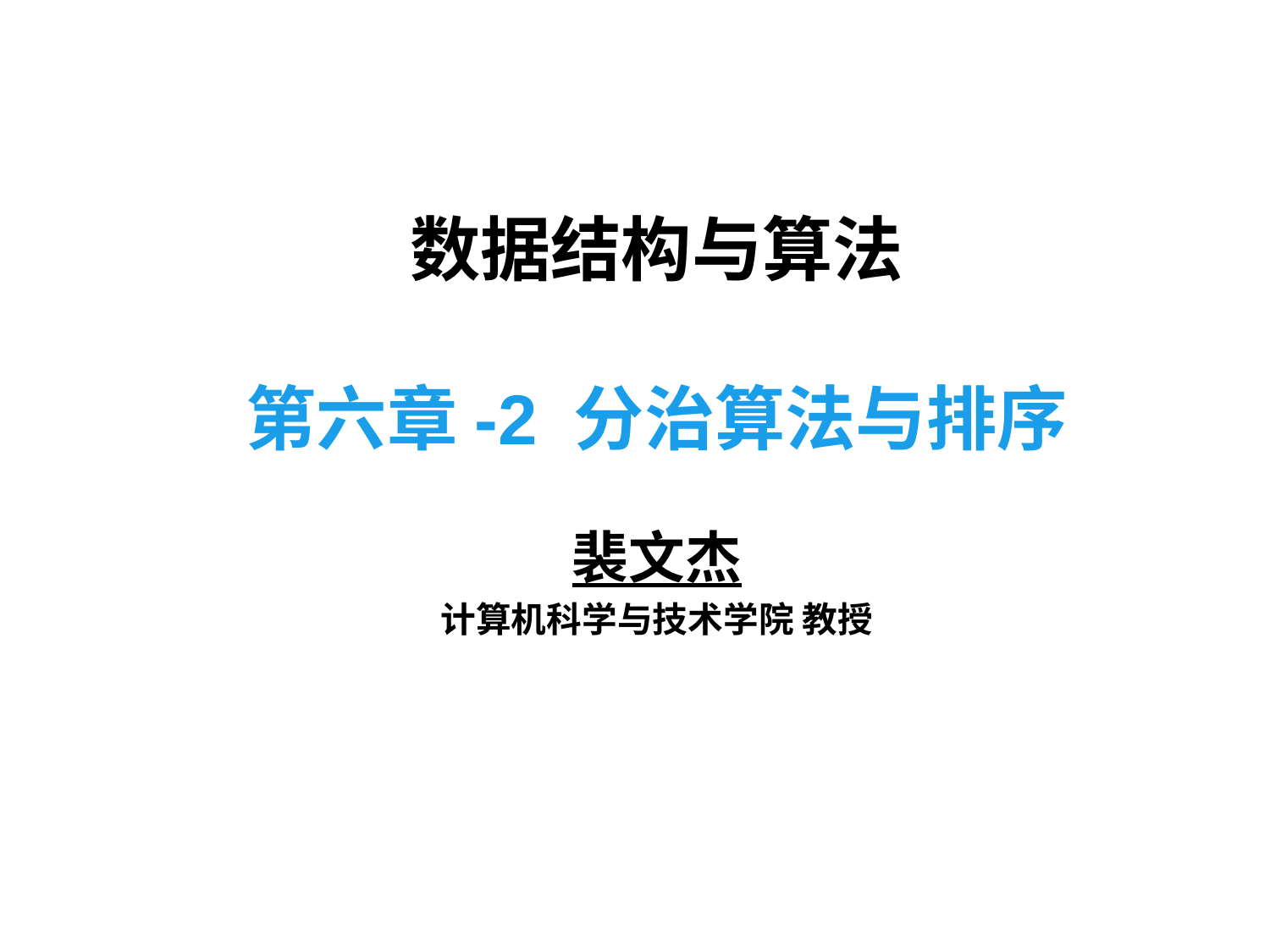

数据结构与算法

第六章-2 分治算法与排序
裴文杰
计算机科学与技术学院 教授